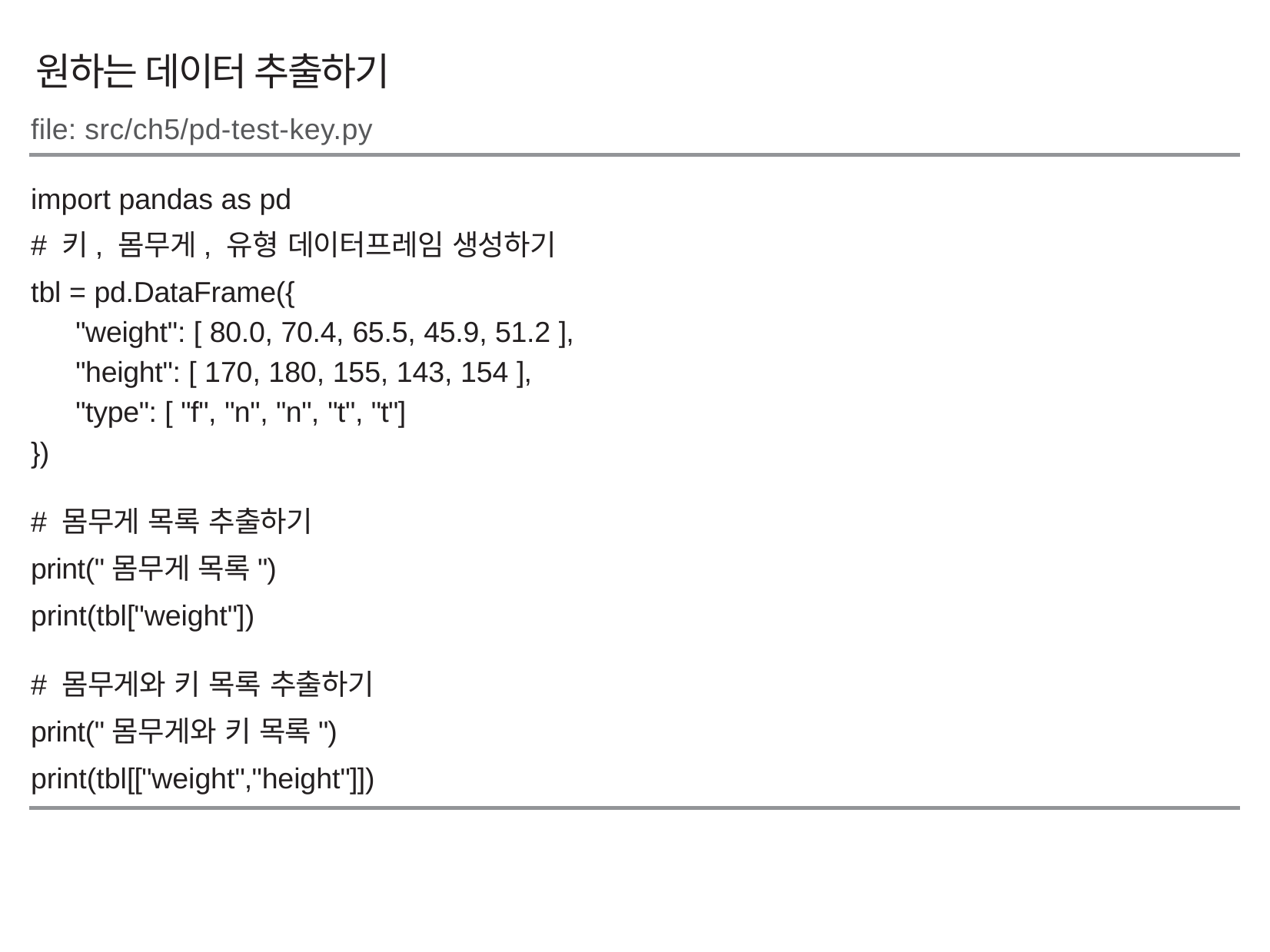

원하는 데이터 추출하기
file: src/ch5/pd-test-key.py

import pandas as pd
# 키, 몸무게, 유형 데이터프레임 생성하기
tbl = pd.DataFrame({
"weight": [ 80.0, 70.4, 65.5, 45.9, 51.2 ],
"height": [ 170, 180, 155, 143, 154 ],
"type": [ "f", "n", "n", "t", "t"]
})

# 몸무게 목록 추출하기
print("몸무게 목록")
print(tbl["weight"])

# 몸무게와 키 목록 추출하기
print("몸무게와 키 목록")
print(tbl[["weight","height"]])